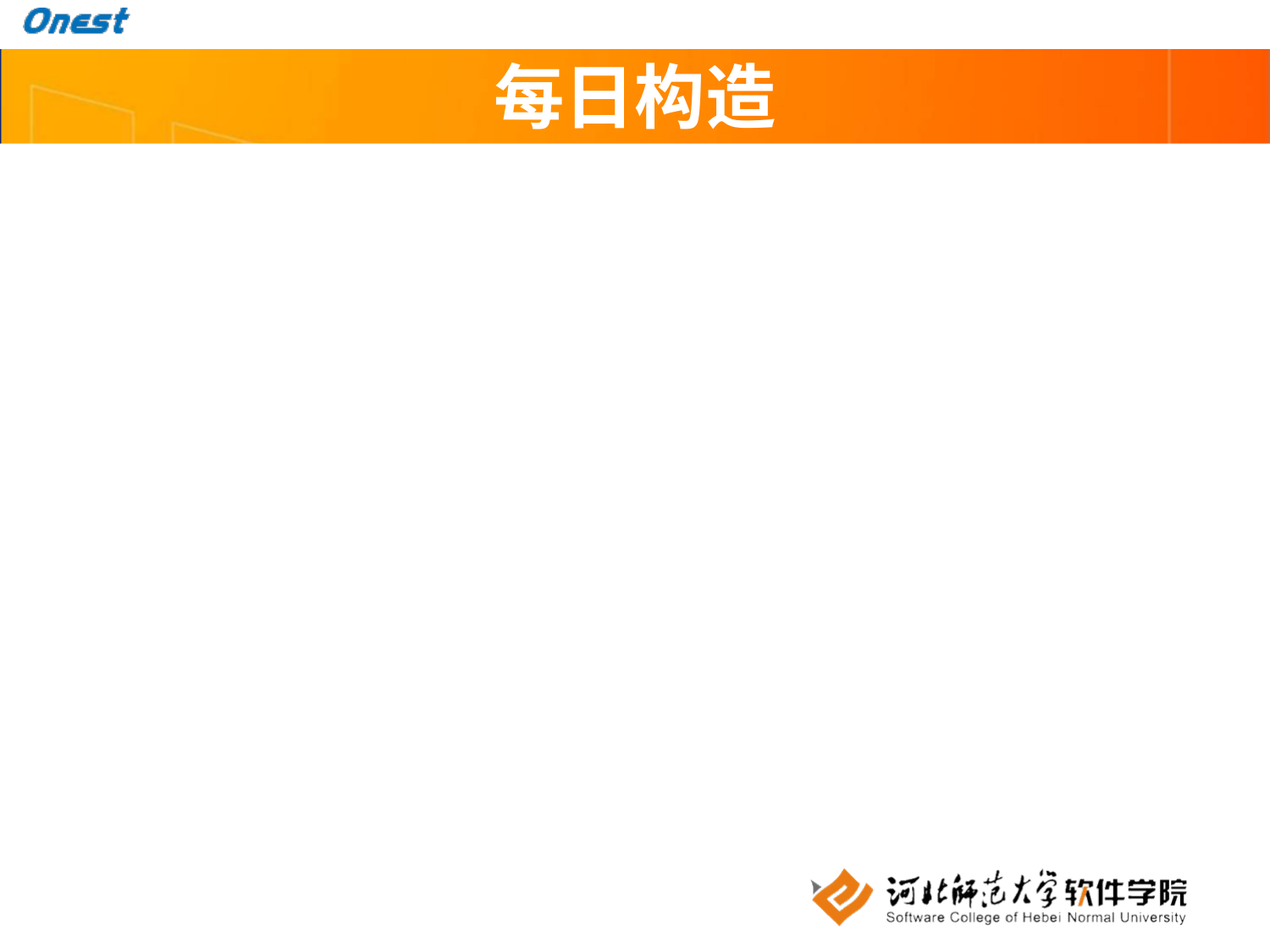

# 每日构造
每日构造解决的问题
客户突然访问/领导临时察看工作
产品偏离客户的期望
项目经理/成员不了解整体进度
测试人员无法编译源代码
模块/子系统集成失败
错误没有及时发现
每日构造的意义
统一的视图
展示最新进展
测试的基础